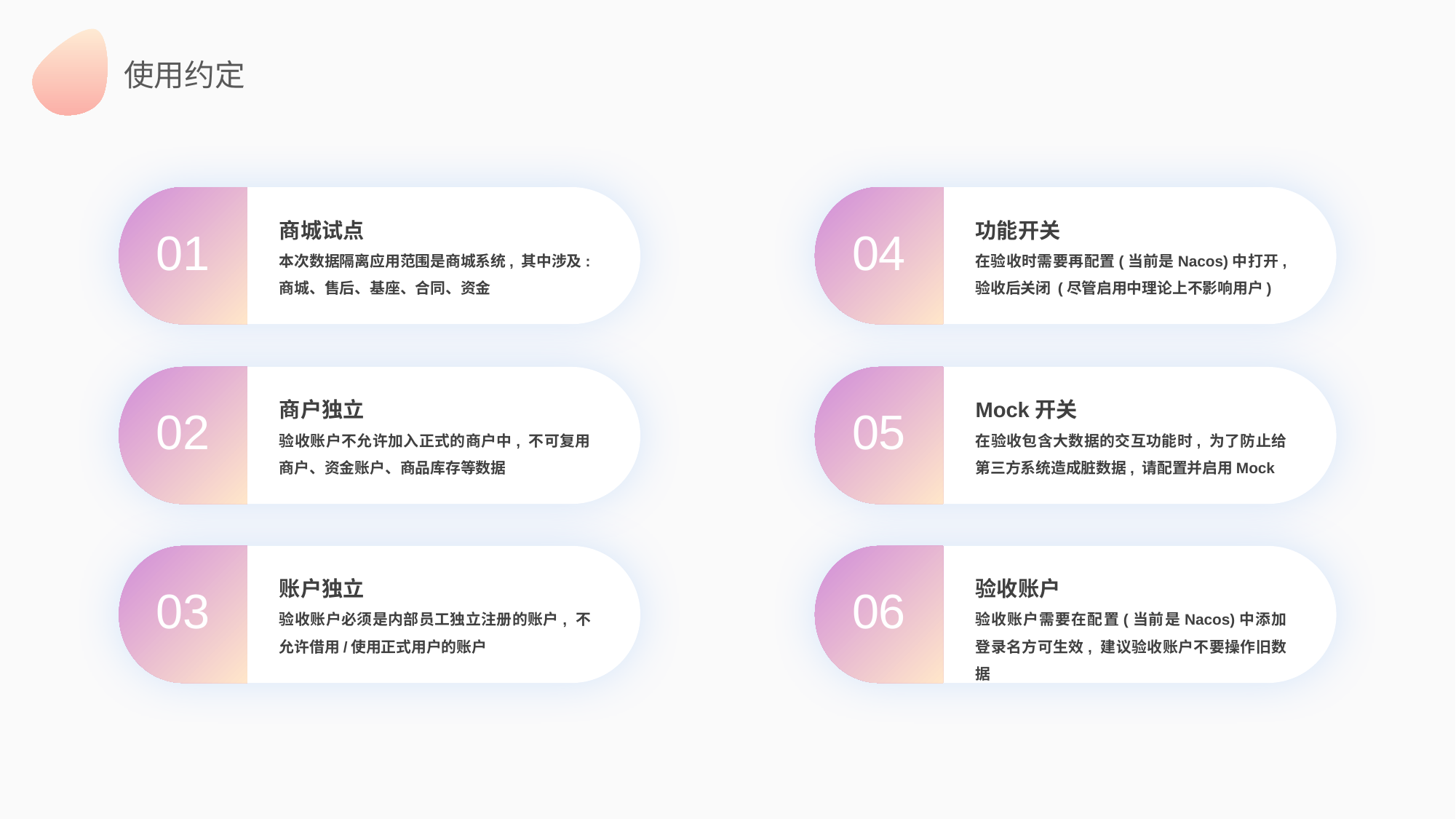

使用约定

商城试点
本次数据隔离应用范围是商城系统, 其中涉及: 商城、售后、基座、合同、资金
01

功能开关
在验收时需要再配置(当前是Nacos)中打开, 验收后关闭 (尽管启用中理论上不影响用户)
04

商户独立
验收账户不允许加入正式的商户中, 不可复用商户、资金账户、商品库存等数据
02

Mock开关
在验收包含大数据的交互功能时, 为了防止给第三方系统造成脏数据, 请配置并启用Mock
05

账户独立
验收账户必须是内部员工独立注册的账户, 不允许借用/使用正式用户的账户
03

验收账户
验收账户需要在配置(当前是Nacos)中添加登录名方可生效, 建议验收账户不要操作旧数据
06